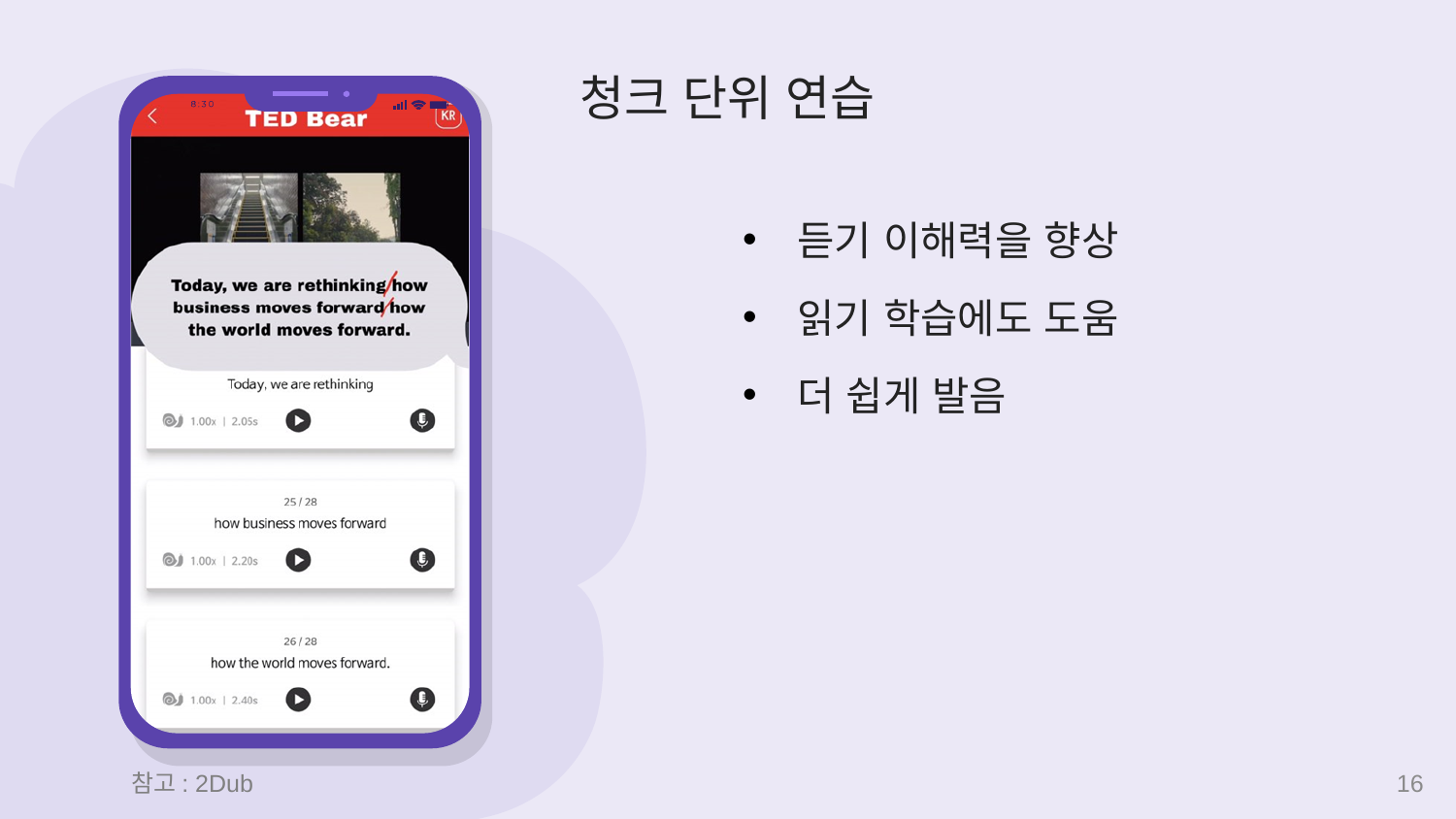

# 청크 단위 연습

듣기 이해력을 향상
읽기 학습에도 도움
더 쉽게 발음

참고: 2Dub
16